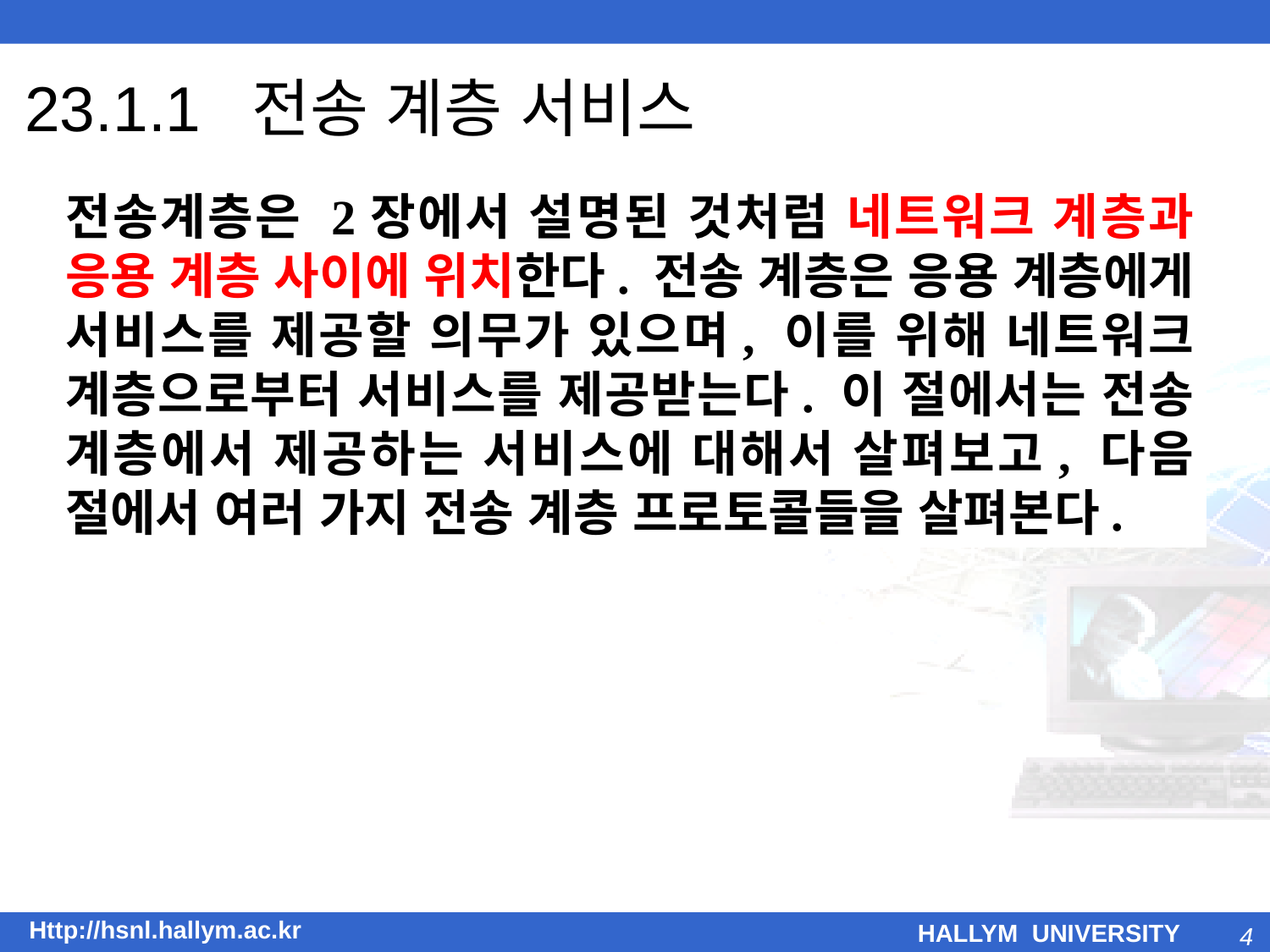

# 23.1.1  전송 계층 서비스
전송계층은 2장에서 설명된 것처럼 네트워크 계층과 응용 계층 사이에 위치한다. 전송 계층은 응용 계층에게 서비스를 제공할 의무가 있으며, 이를 위해 네트워크 계층으로부터 서비스를 제공받는다. 이 절에서는 전송 계층에서 제공하는 서비스에 대해서 살펴보고, 다음 절에서 여러 가지 전송 계층 프로토콜들을 살펴본다.
4